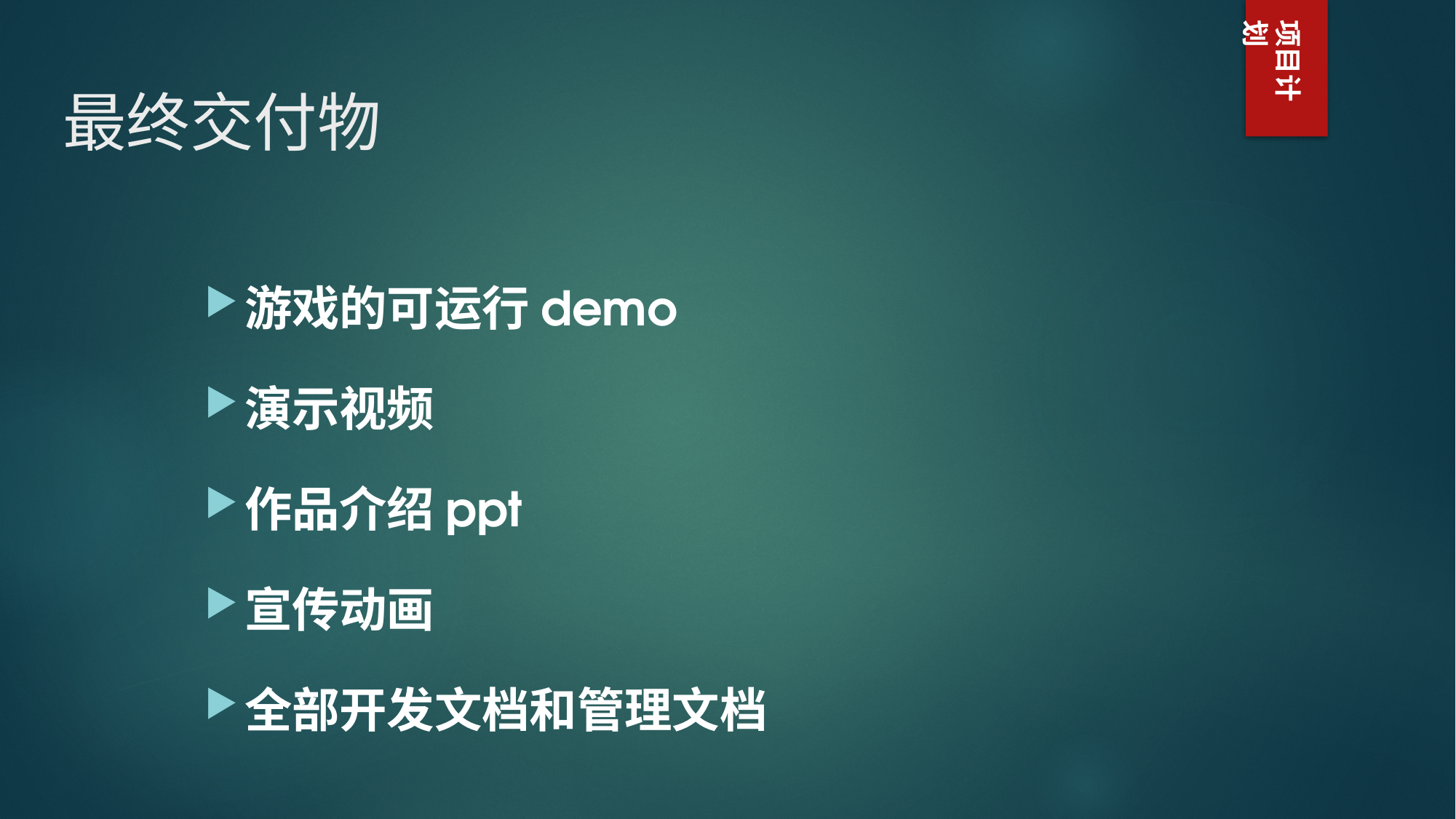

# 最终交付物
项目计划
游戏的可运行demo
演示视频
作品介绍ppt
宣传动画
全部开发文档和管理文档